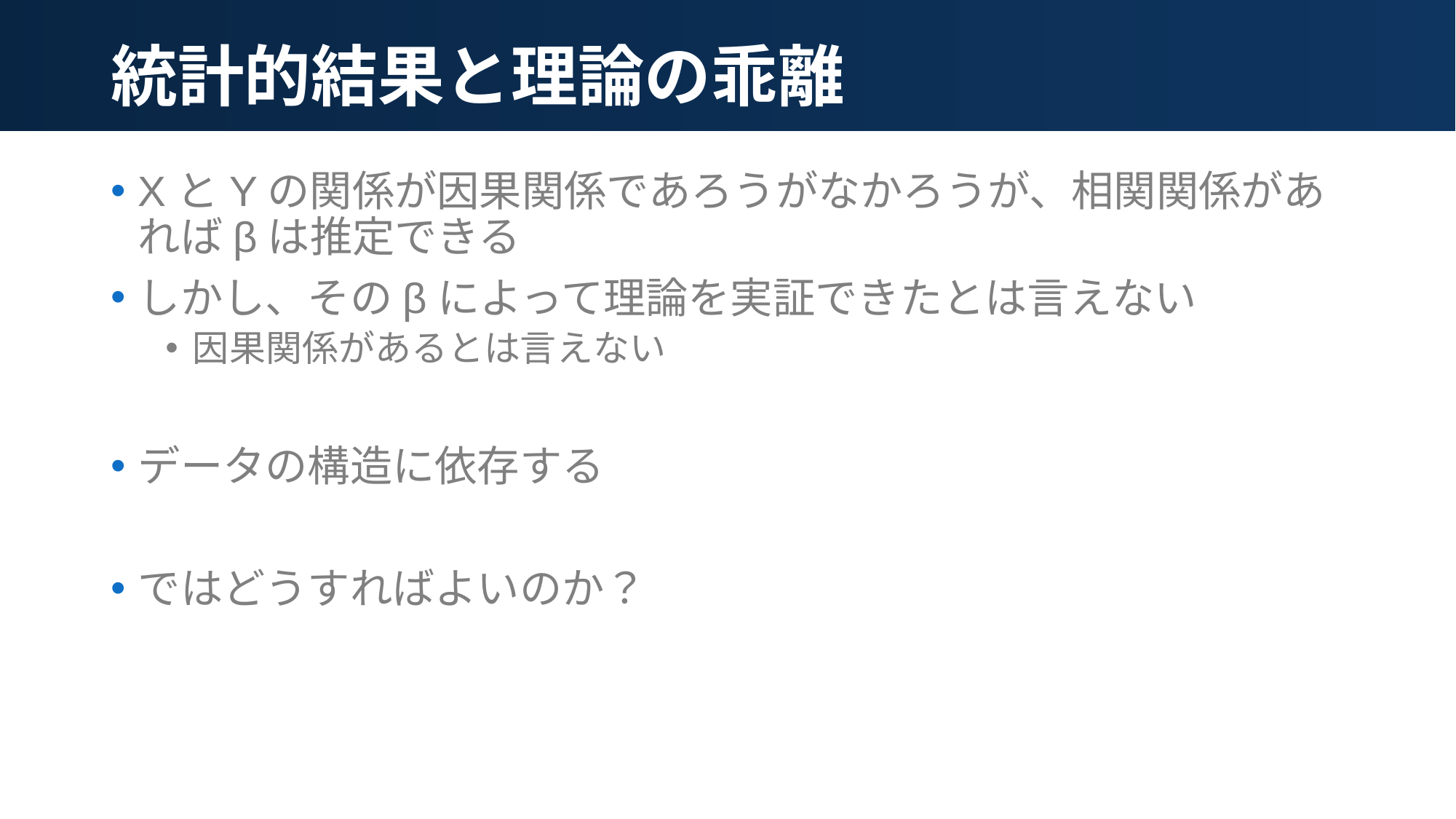

# 統計的結果と理論の乖離
XとYの関係が因果関係であろうがなかろうが、相関関係があればβは推定できる
しかし、そのβによって理論を実証できたとは言えない
因果関係があるとは言えない

データの構造に依存する

ではどうすればよいのか？